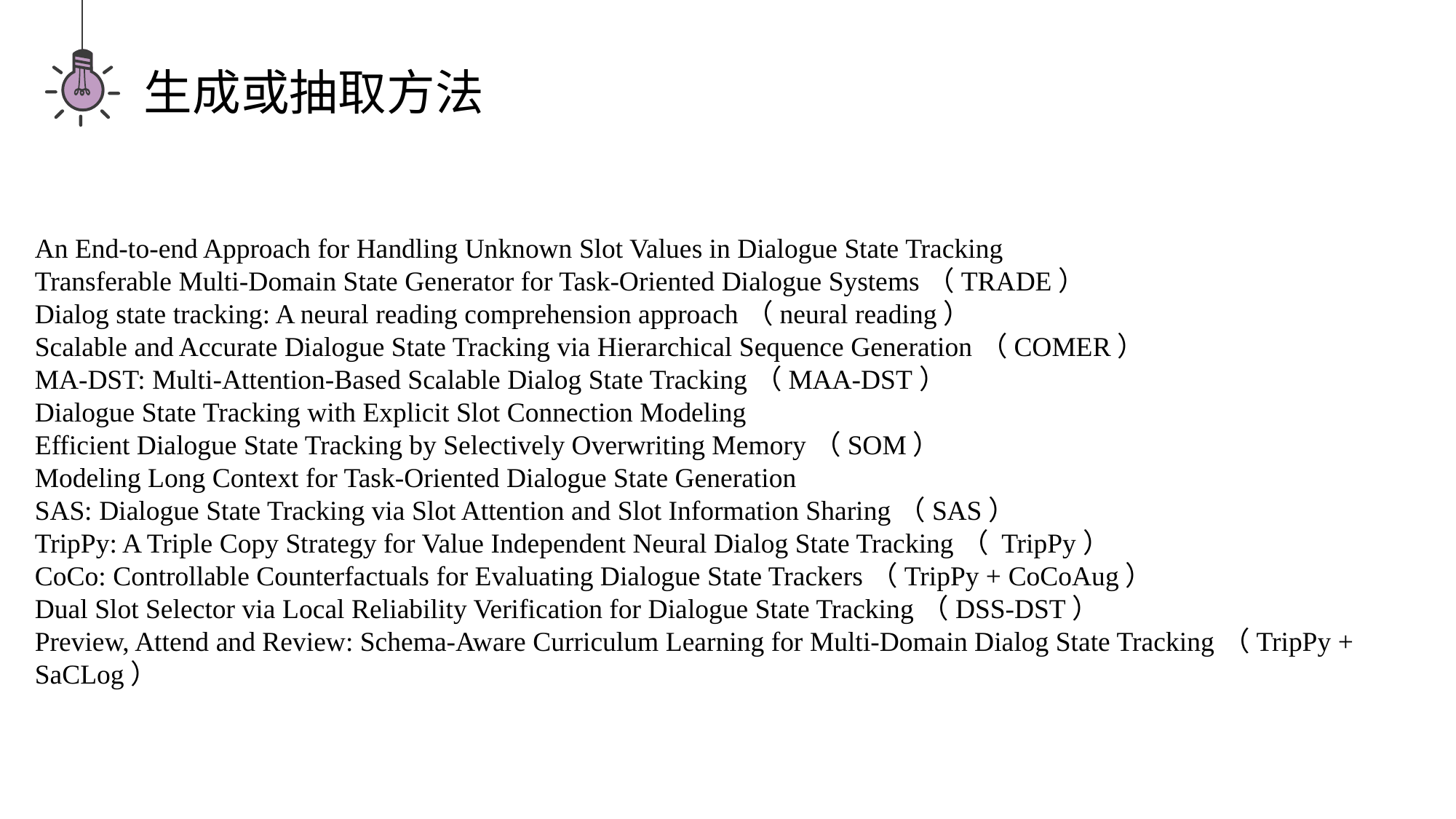

生成或抽取方法
An End-to-end Approach for Handling Unknown Slot Values in Dialogue State Tracking
Transferable Multi-Domain State Generator for Task-Oriented Dialogue Systems（TRADE）
Dialog state tracking: A neural reading comprehension approach（neural reading）
Scalable and Accurate Dialogue State Tracking via Hierarchical Sequence Generation（COMER）
MA-DST: Multi-Attention-Based Scalable Dialog State Tracking（MAA-DST）
Dialogue State Tracking with Explicit Slot Connection Modeling
Efficient Dialogue State Tracking by Selectively Overwriting Memory（SOM）
Modeling Long Context for Task-Oriented Dialogue State Generation
SAS: Dialogue State Tracking via Slot Attention and Slot Information Sharing（SAS）
TripPy: A Triple Copy Strategy for Value Independent Neural Dialog State Tracking（ TripPy）
CoCo: Controllable Counterfactuals for Evaluating Dialogue State Trackers（TripPy + CoCoAug）
Dual Slot Selector via Local Reliability Verification for Dialogue State Tracking（DSS-DST）
Preview, Attend and Review: Schema-Aware Curriculum Learning for Multi-Domain Dialog State Tracking（TripPy + SaCLog）